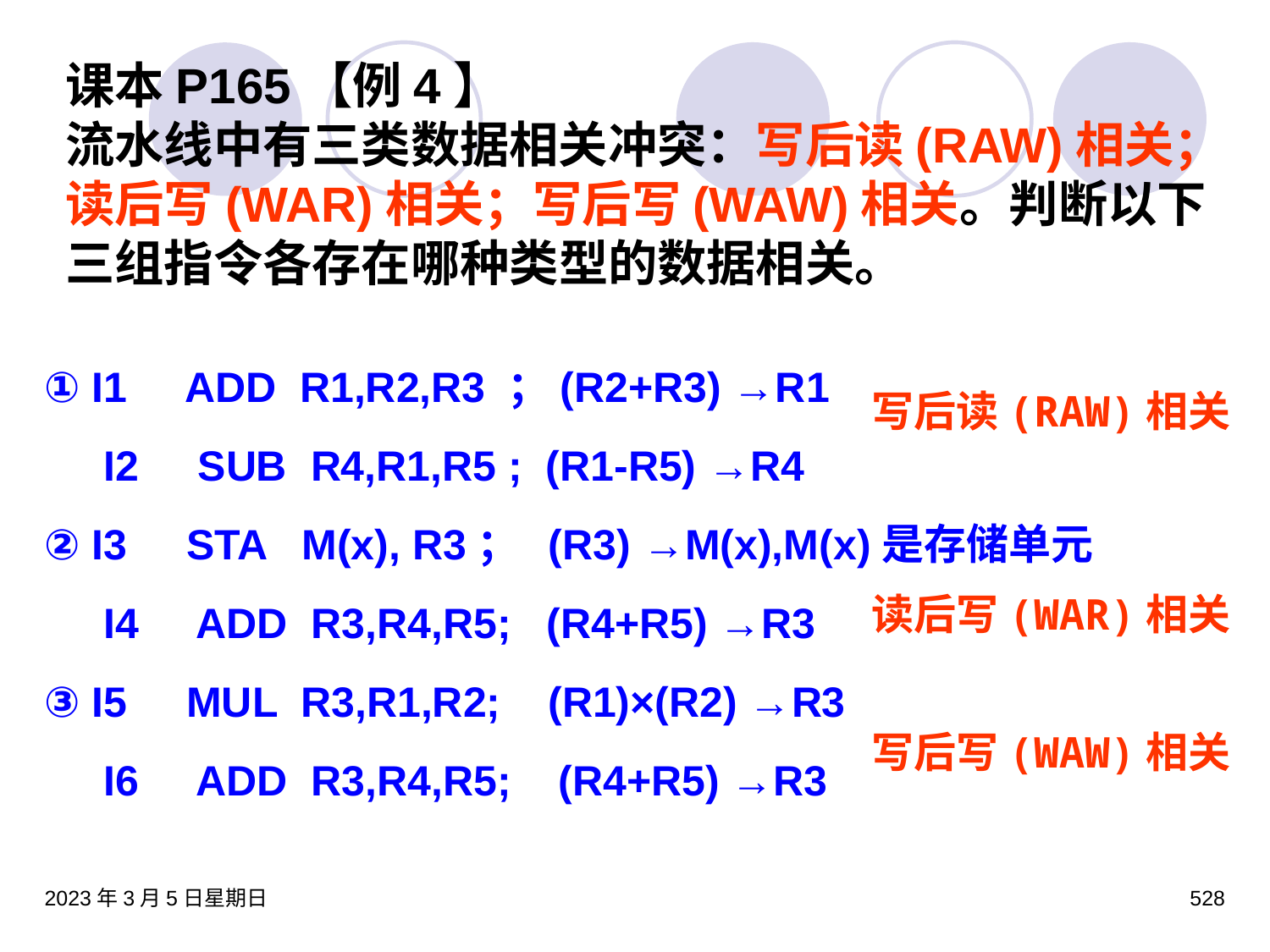

# 课本P165【例4】 流水线中有三类数据相关冲突：写后读(RAW)相关；读后写(WAR)相关；写后写(WAW)相关。判断以下三组指令各存在哪种类型的数据相关。
① I1     ADD  R1,R2,R3 ；(R2+R3) →R1
     I2     SUB  R4,R1,R5 ;  (R1-R5) →R4
② I3     STA   M(x), R3；  (R3) →M(x),M(x)是存储单元
     I4     ADD  R3,R4,R5;   (R4+R5) →R3
③ I5     MUL  R3,R1,R2;    (R1)×(R2) →R3
     I6     ADD  R3,R4,R5;    (R4+R5) →R3
写后读(RAW)相关
读后写(WAR)相关
写后写(WAW)相关
2023年3月5日星期日
528